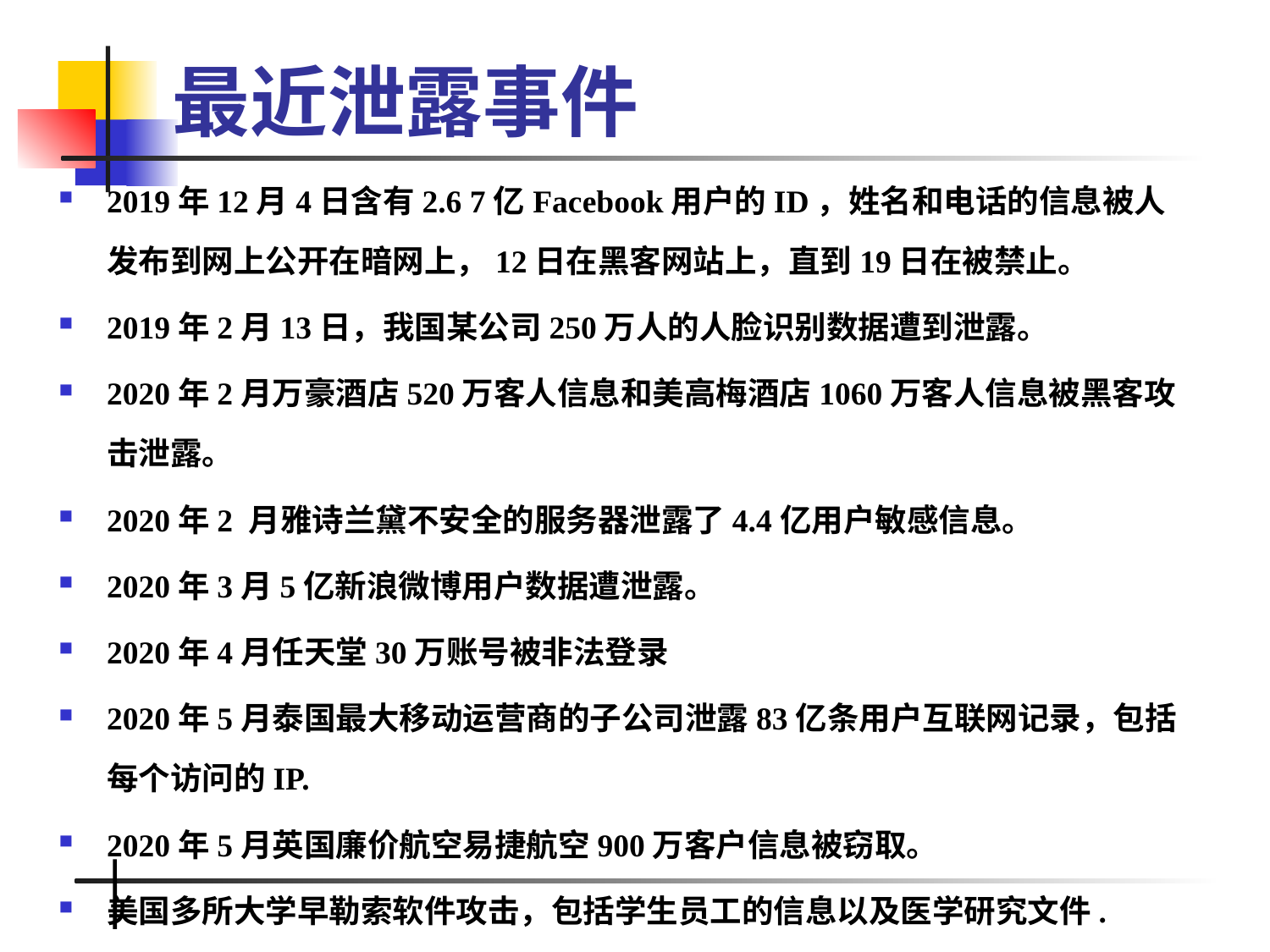

# 最近泄露事件
2019年12月4日含有2.6 7亿Facebook用户的ID，姓名和电话的信息被人发布到网上公开在暗网上，12日在黑客网站上，直到19日在被禁止。
2019年2月13日，我国某公司250万人的人脸识别数据遭到泄露。
2020年2月万豪酒店520万客人信息和美高梅酒店1060万客人信息被黑客攻击泄露。
2020年2 月雅诗兰黛不安全的服务器泄露了4.4亿用户敏感信息。
2020年3月5亿新浪微博用户数据遭泄露。
2020年4月任天堂30万账号被非法登录
2020年5月泰国最大移动运营商的子公司泄露83亿条用户互联网记录，包括每个访问的IP.
2020年5月英国廉价航空易捷航空900万客户信息被窃取。
美国多所大学早勒索软件攻击，包括学生员工的信息以及医学研究文件.
2020年5月建行5万条公民信息被贩卖。
2020年6月谷歌浏览器造成大规模用户安全信息泄露，包括定位、上网数据。